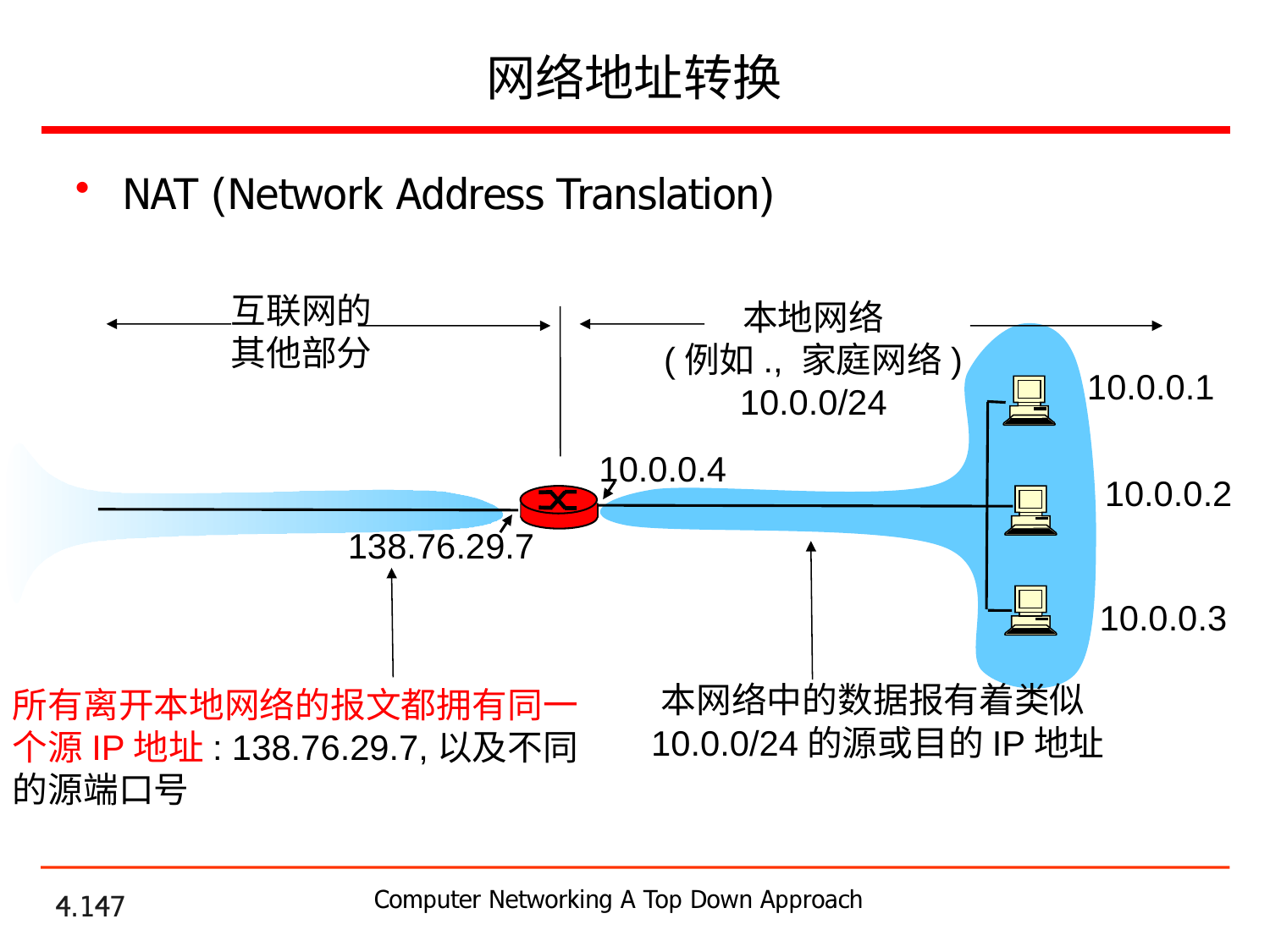

# 网络地址转换
NAT (Network Address Translation)
互联网的
其他部分
本地网络
(例如., 家庭网络)
10.0.0/24

10.0.0.1

10.0.0.4
10.0.0.2

138.76.29.7

10.0.0.3

本网络中的数据报有着类似
 10.0.0/24的源或目的IP地址
所有离开本地网络的报文都拥有同一个源IP地址: 138.76.29.7,以及不同的源端口号